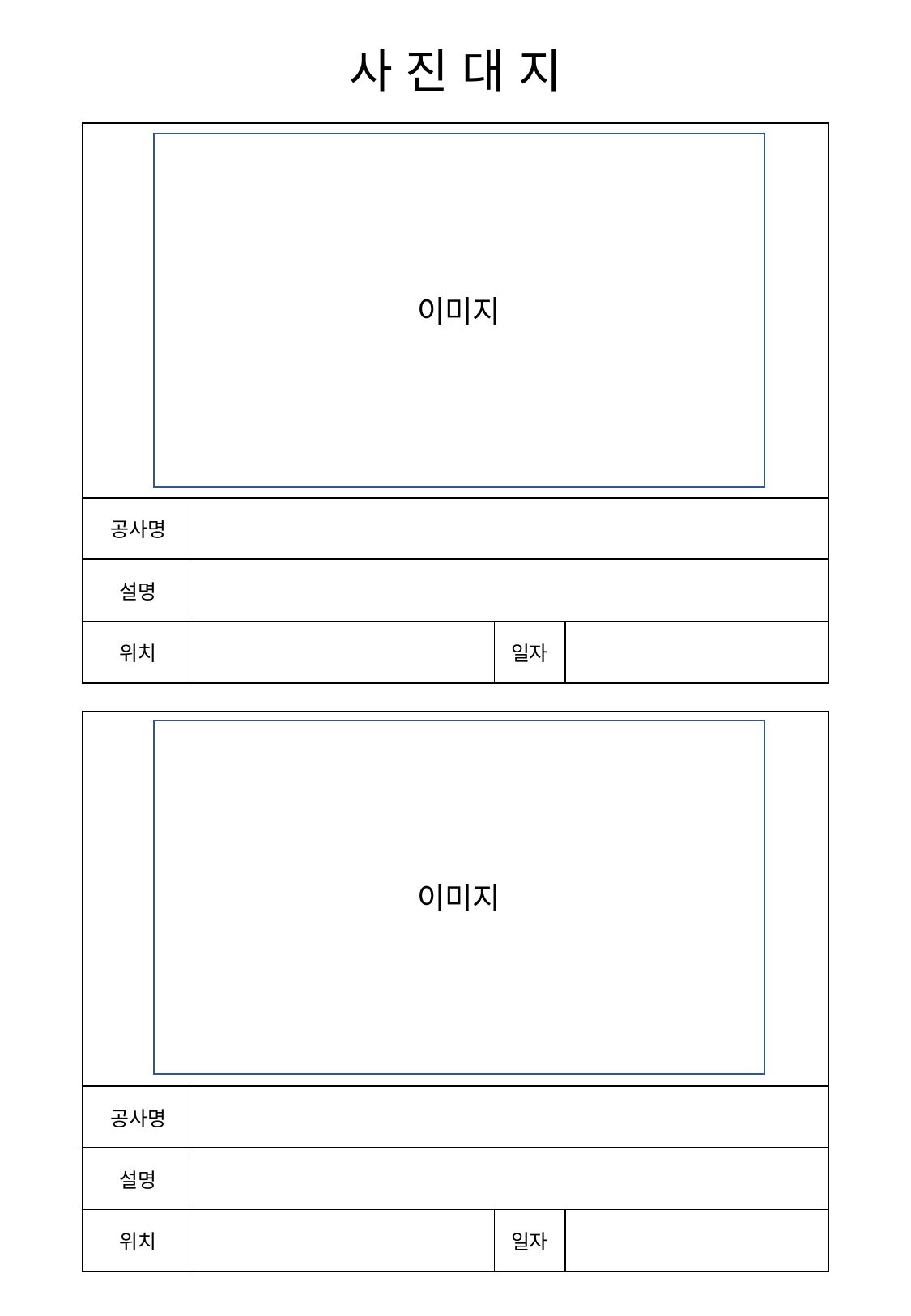

사 진 대 지
|  |  |  |  |
| --- | --- | --- | --- |
| 공사명 |  |  |  |
| 설명 |  |  |  |
| 위치 |  | 일자 |  |
이미지
|  |  |  |  |
| --- | --- | --- | --- |
| 공사명 |  |  |  |
| 설명 |  |  |  |
| 위치 |  | 일자 |  |
이미지